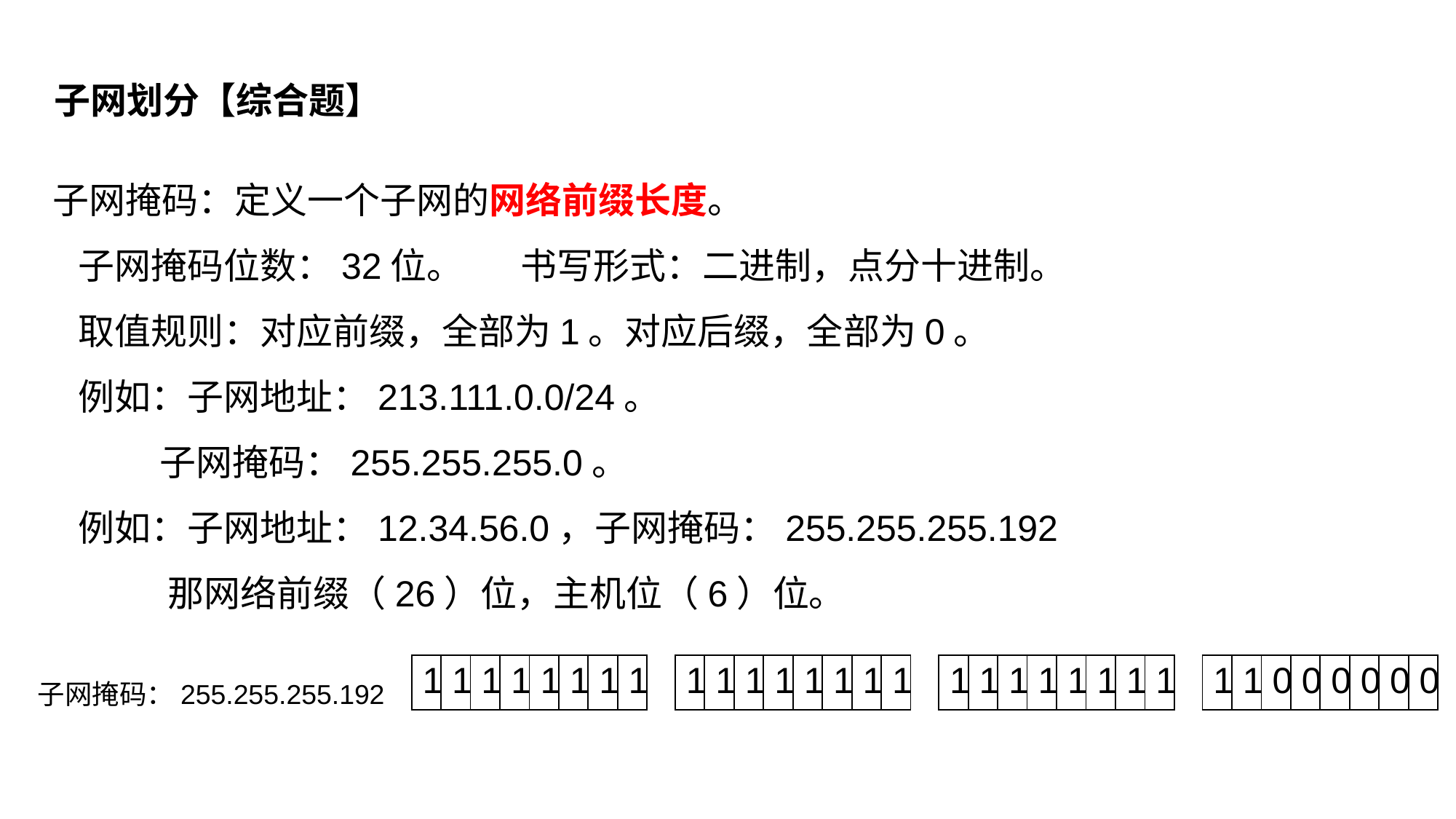

子网划分【综合题】
子网掩码：定义一个子网的网络前缀长度。
  子网掩码位数：32位。       书写形式：二进制，点分十进制。
  取值规则：对应前缀，全部为1。对应后缀，全部为0。
  例如：子网地址：213.111.0.0/24。
            子网掩码：255.255.255.0。
  例如：子网地址：12.34.56.0，子网掩码：255.255.255.192
             那网络前缀（26）位，主机位（6）位。
子网掩码：255.255.255.192
| 1 | 1 | 1 | 1 | 1 | 1 | 1 | 1 |
| --- | --- | --- | --- | --- | --- | --- | --- |
| 1 | 1 | 1 | 1 | 1 | 1 | 1 | 1 |
| --- | --- | --- | --- | --- | --- | --- | --- |
| 1 | 1 | 1 | 1 | 1 | 1 | 1 | 1 |
| --- | --- | --- | --- | --- | --- | --- | --- |
| 1 | 1 | 0 | 0 | 0 | 0 | 0 | 0 |
| --- | --- | --- | --- | --- | --- | --- | --- |